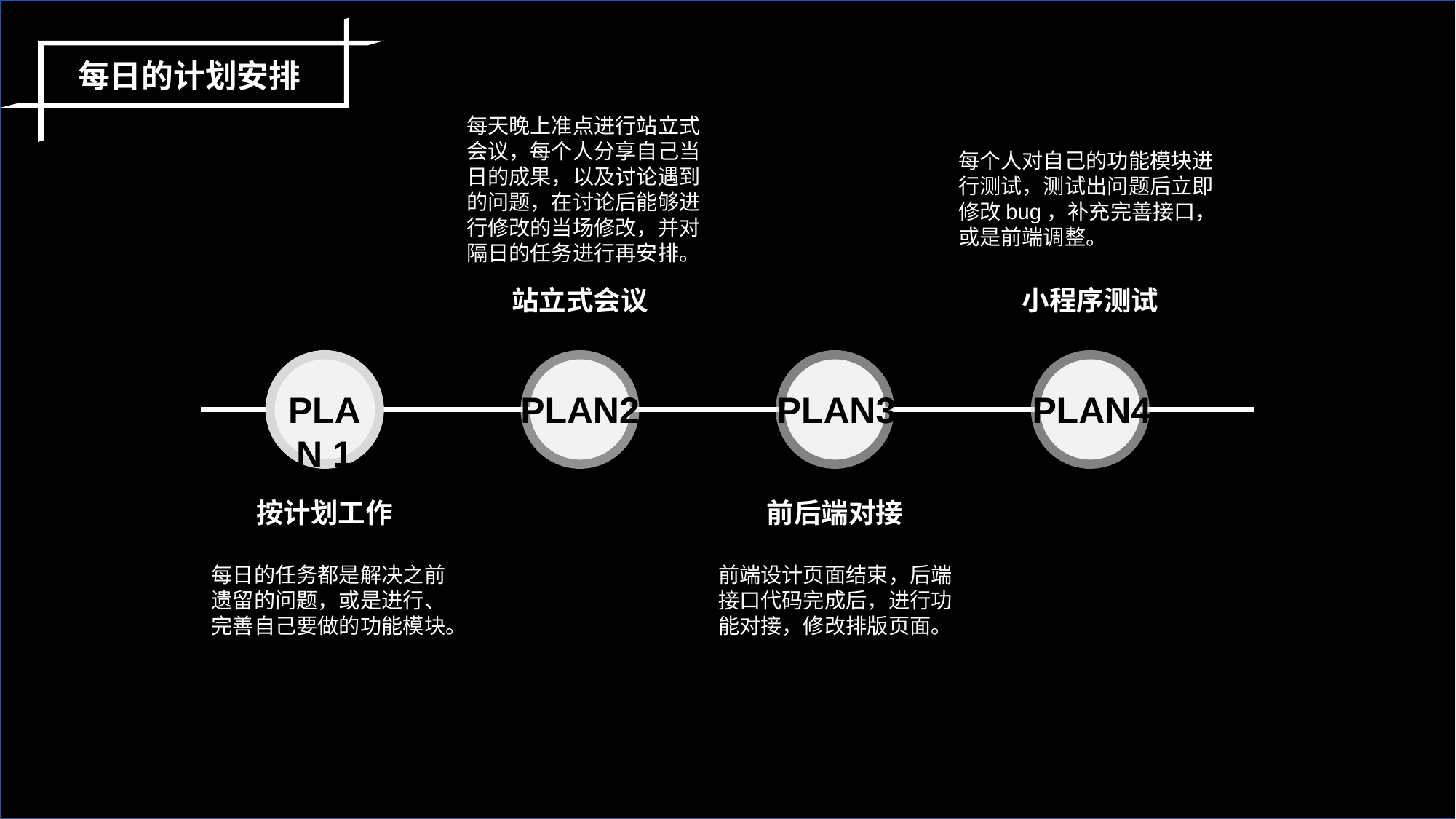

每日的计划安排
每天晚上准点进行站立式会议，每个人分享自己当日的成果，以及讨论遇到的问题，在讨论后能够进行修改的当场修改，并对隔日的任务进行再安排。
每个人对自己的功能模块进行测试，测试出问题后立即修改bug，补充完善接口，或是前端调整。
站立式会议

小程序测试

PLAN 1

PLAN2

PLAN3

PLAN4

按计划工作
前后端对接
每日的任务都是解决之前遗留的问题，或是进行、完善自己要做的功能模块。
前端设计页面结束，后端接口代码完成后，进行功能对接，修改排版页面。